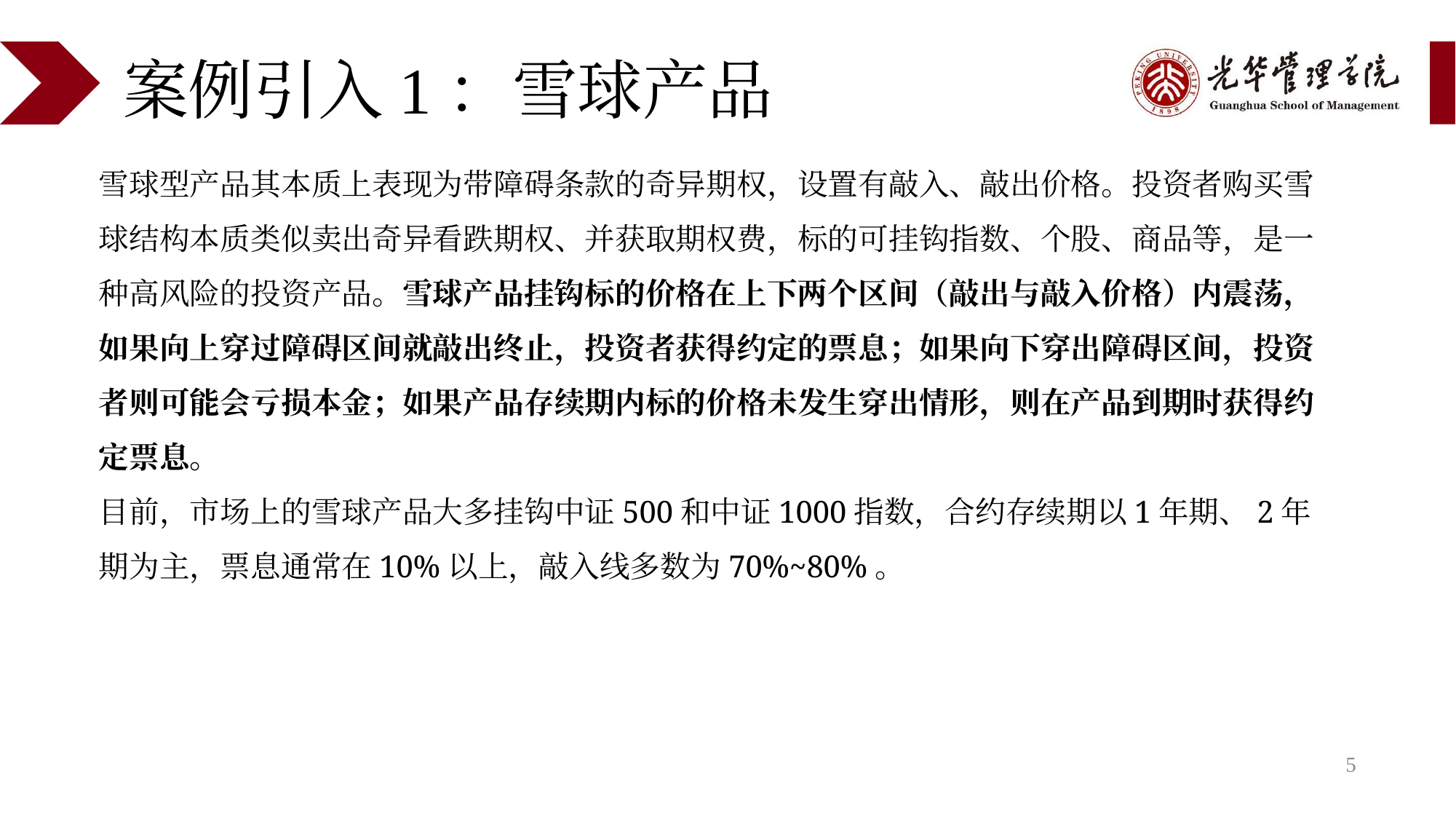

# 案例引入1：雪球产品
雪球型产品其本质上表现为带障碍条款的奇异期权，设置有敲入、敲出价格。投资者购买雪球结构本质类似卖出奇异看跌期权、并获取期权费，标的可挂钩指数、个股、商品等，是一种高风险的投资产品。雪球产品挂钩标的价格在上下两个区间（敲出与敲入价格）内震荡，如果向上穿过障碍区间就敲出终止，投资者获得约定的票息；如果向下穿出障碍区间，投资者则可能会亏损本金；如果产品存续期内标的价格未发生穿出情形，则在产品到期时获得约定票息。
目前，市场上的雪球产品大多挂钩中证500和中证1000指数，合约存续期以1年期、2年期为主，票息通常在10%以上，敲入线多数为70%~80%。
5